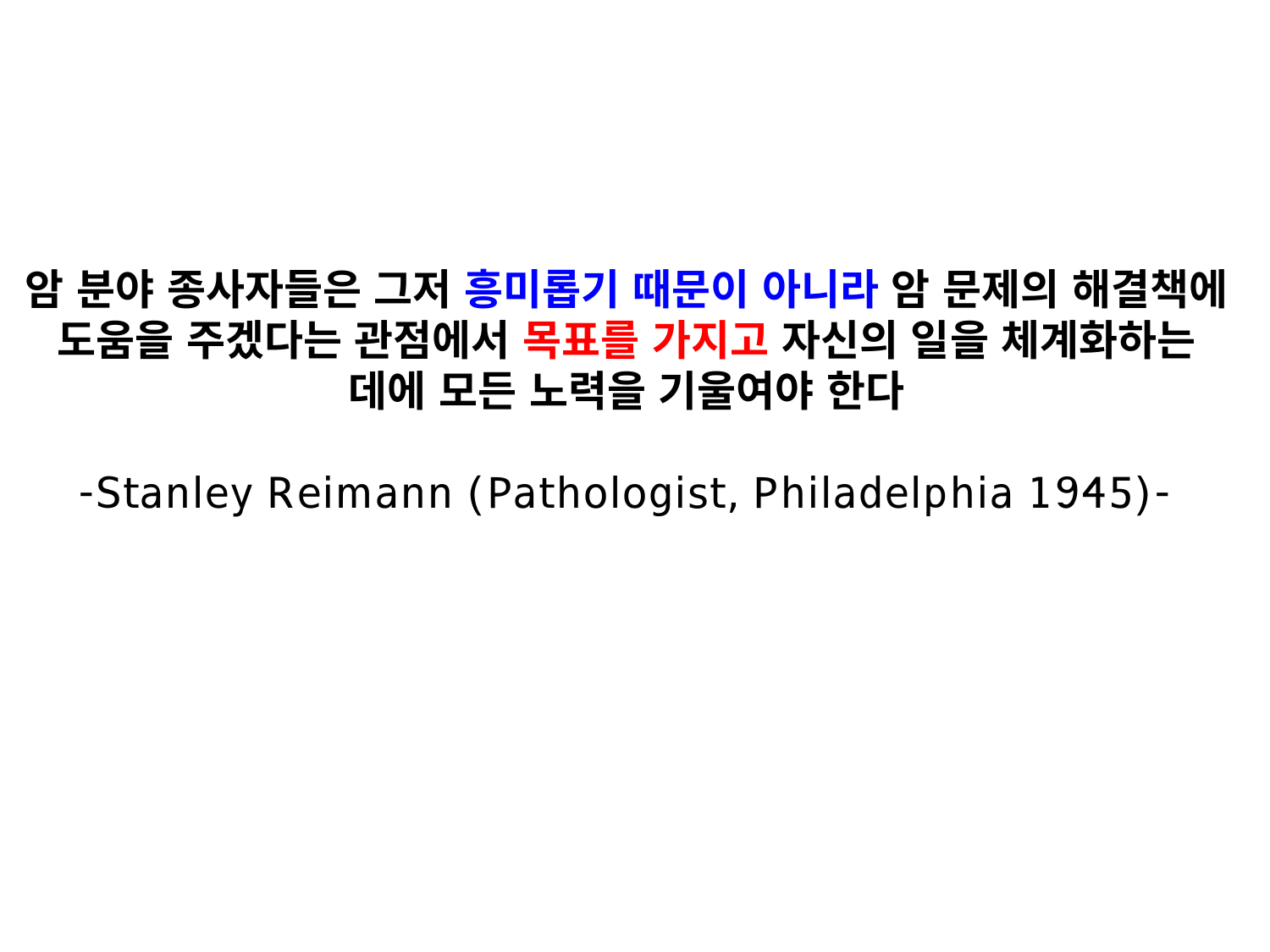

암 분야 종사자들은 그저 흥미롭기 때문이 아니라 암 문제의 해결책에 도움을 주겠다는 관점에서 목표를 가지고 자신의 일을 체계화하는 데에 모든 노력을 기울여야 한다

-Stanley Reimann (Pathologist, Philadelphia 1945)-